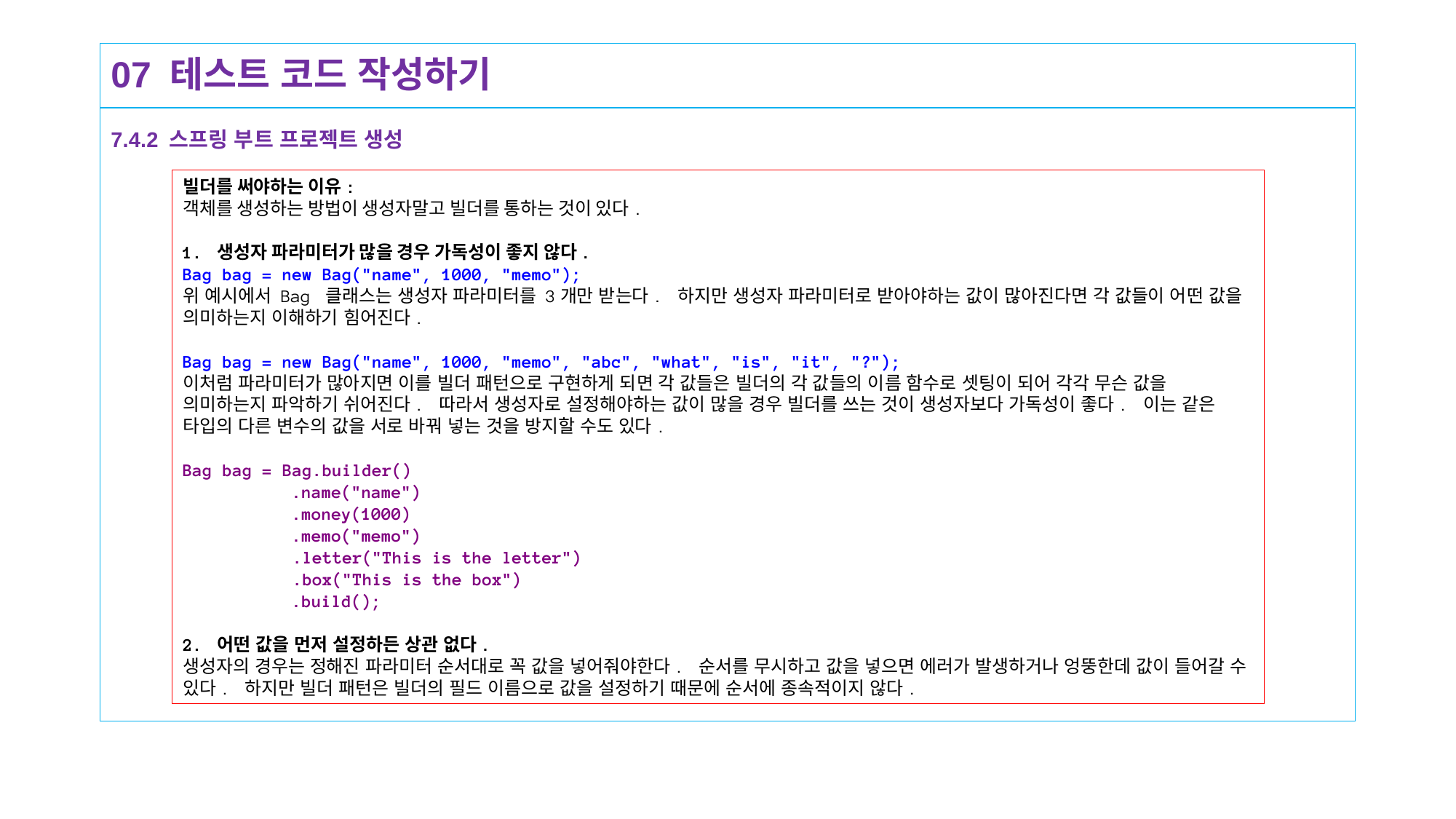

# 07 테스트 코드 작성하기
7.4.2 스프링 부트 프로젝트 생성
빌더를 써야하는 이유:
객체를 생성하는 방법이 생성자말고 빌더를 통하는 것이 있다.

1. 생성자 파라미터가 많을 경우 가독성이 좋지 않다.
Bag bag = new Bag("name", 1000, "memo");
위 예시에서 Bag 클래스는 생성자 파라미터를 3개만 받는다. 하지만 생성자 파라미터로 받아야하는 값이 많아진다면 각 값들이 어떤 값을 의미하는지 이해하기 힘어진다.

Bag bag = new Bag("name", 1000, "memo", "abc", "what", "is", "it", "?");
이처럼 파라미터가 많아지면 이를 빌더 패턴으로 구현하게 되면 각 값들은 빌더의 각 값들의 이름 함수로 셋팅이 되어 각각 무슨 값을 의미하는지 파악하기 쉬어진다. 따라서 생성자로 설정해야하는 값이 많을 경우 빌더를 쓰는 것이 생성자보다 가독성이 좋다. 이는 같은 타입의 다른 변수의 값을 서로 바꿔 넣는 것을 방지할 수도 있다.

Bag bag = Bag.builder()
	.name("name")
        	.money(1000)
        	.memo("memo")
           .letter("This is the letter")
           .box("This is the box")
        	.build();

2. 어떤 값을 먼저 설정하든 상관 없다.
생성자의 경우는 정해진 파라미터 순서대로 꼭 값을 넣어줘야한다. 순서를 무시하고 값을 넣으면 에러가 발생하거나 엉뚱한데 값이 들어갈 수 있다. 하지만 빌더 패턴은 빌더의 필드 이름으로 값을 설정하기 때문에 순서에 종속적이지 않다.